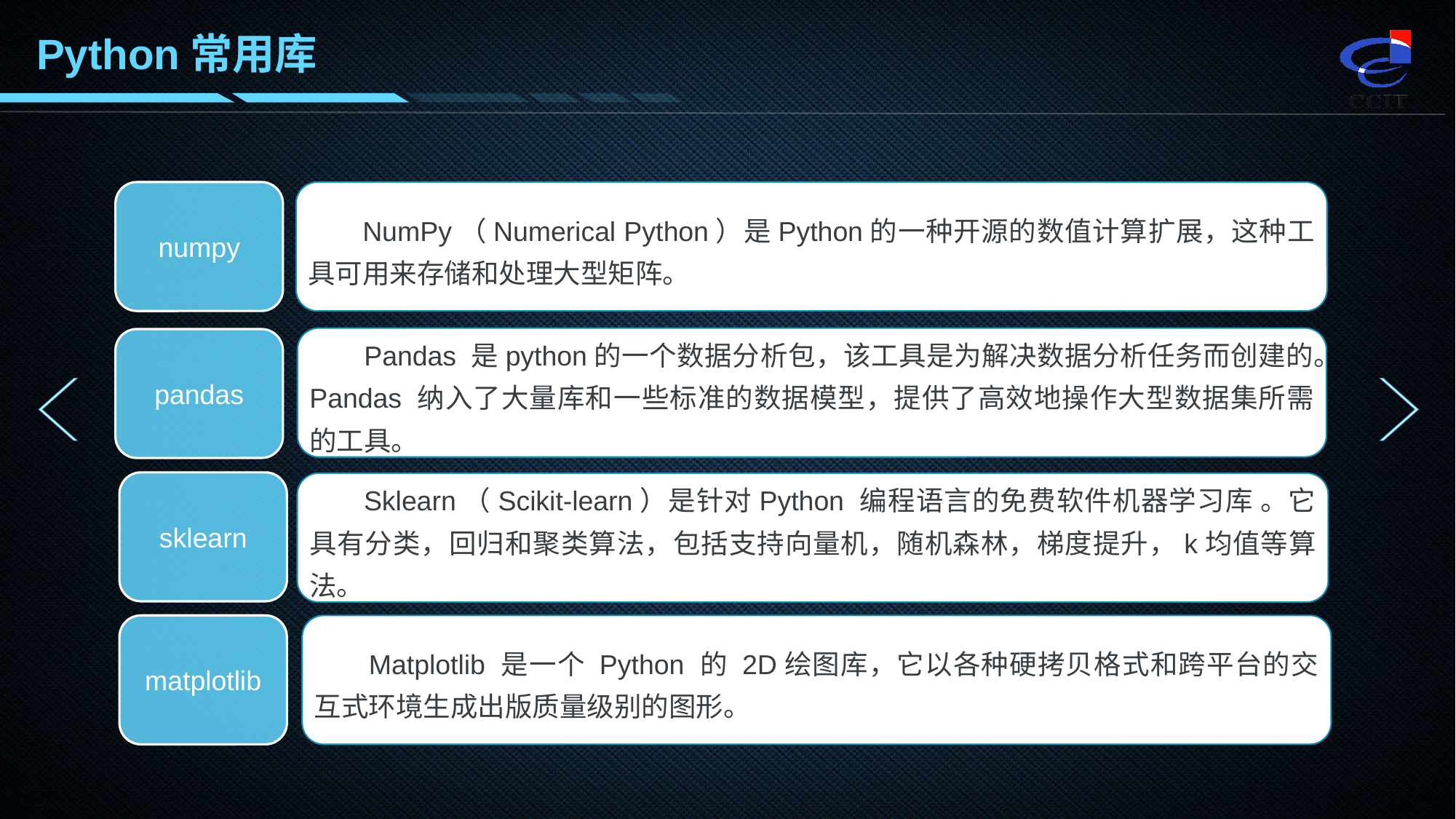

Python常用库

numpy
NumPy（Numerical Python）是Python的一种开源的数值计算扩展，这种工具可用来存储和处理大型矩阵。
Pandas 是python的一个数据分析包，该工具是为解决数据分析任务而创建的。Pandas 纳入了大量库和一些标准的数据模型，提供了高效地操作大型数据集所需的工具。
pandas
sklearn
Sklearn（Scikit-learn）是针对Python 编程语言的免费软件机器学习库 。它具有分类，回归和聚类算法，包括支持向量机，随机森林，梯度提升，k均值等算法。
matplotlib
Matplotlib 是一个 Python 的 2D绘图库，它以各种硬拷贝格式和跨平台的交互式环境生成出版质量级别的图形。